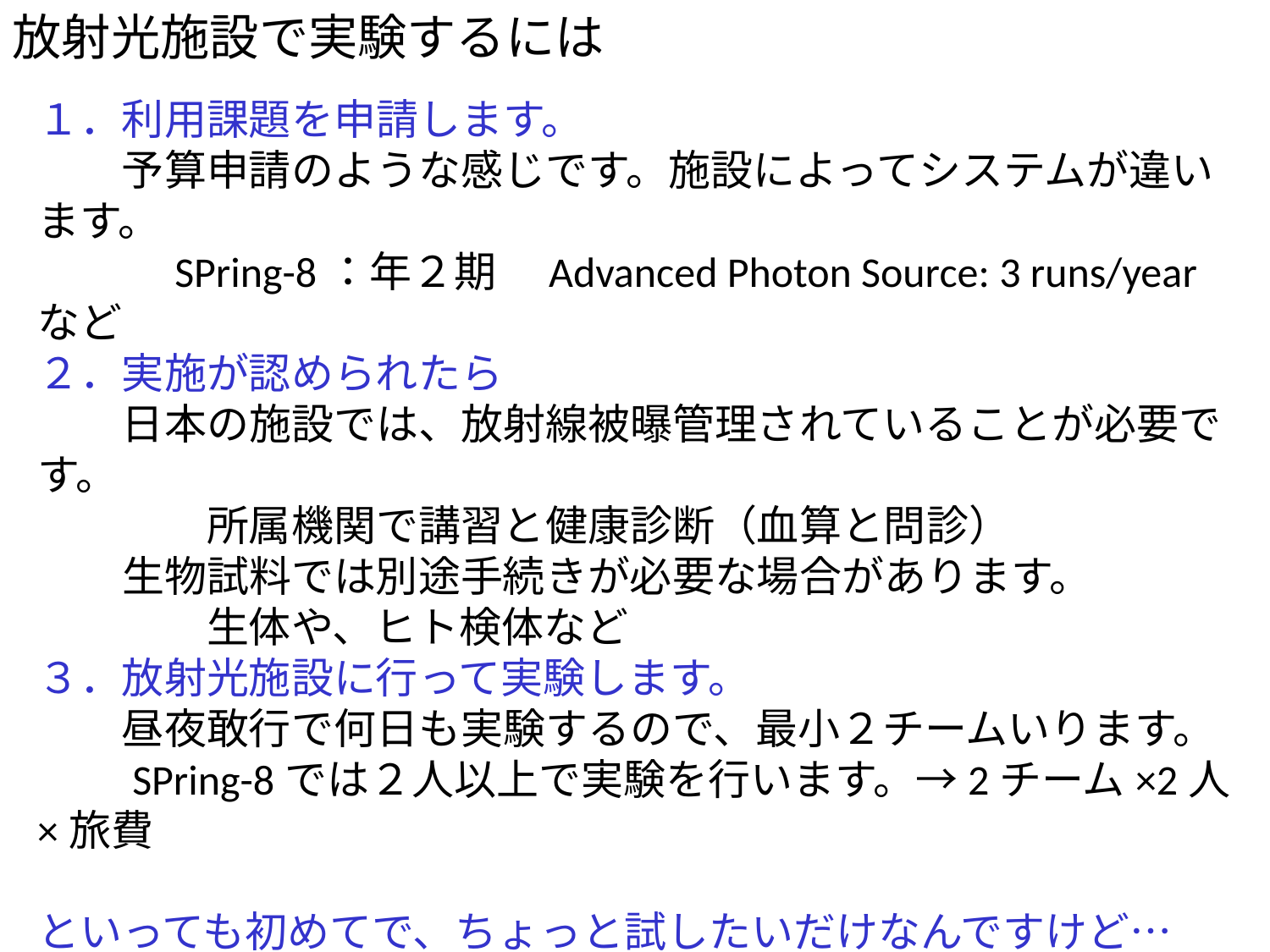

放射光施設で実験するには
１．利用課題を申請します。
　　予算申請のような感じです。施設によってシステムが違います。
　　　SPring-8：年２期　Advanced Photon Source: 3 runs/yearなど
２．実施が認められたら
　　日本の施設では、放射線被曝管理されていることが必要です。
　　　　所属機関で講習と健康診断（血算と問診）
　　生物試料では別途手続きが必要な場合があります。
　　　　生体や、ヒト検体など
３．放射光施設に行って実験します。
　　昼夜敢行で何日も実験するので、最小２チームいります。
　　SPring-8では２人以上で実験を行います。→2チーム×2人×旅費

といっても初めてで、ちょっと試したいだけなんですけど…
それなら、この手順を全部パスする方法があります。
　SPring-8 UI →実験報告書検索→詳細検索